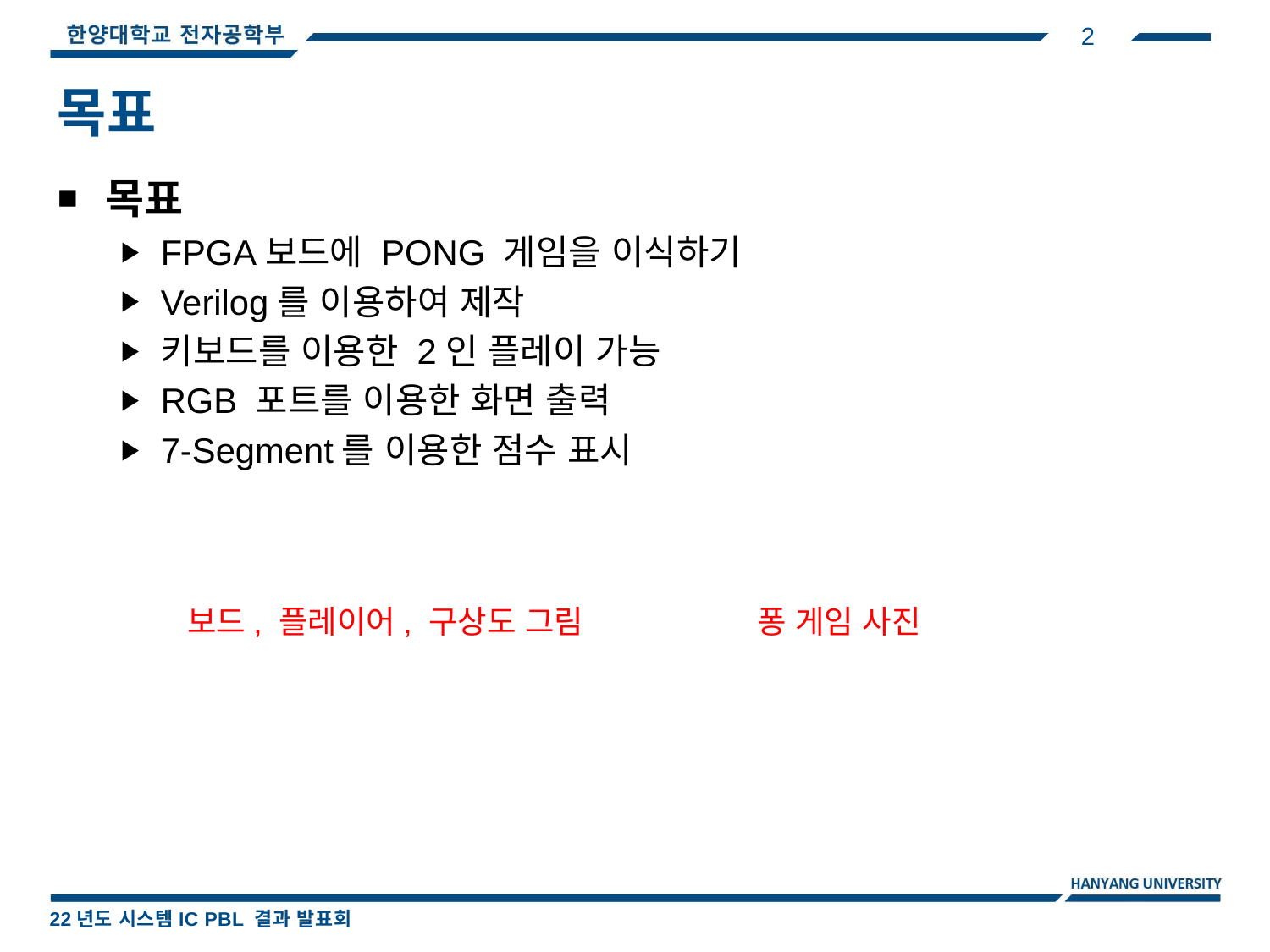

2
목표
목표
FPGA보드에 PONG 게임을 이식하기
Verilog를 이용하여 제작
키보드를 이용한 2인 플레이 가능
RGB 포트를 이용한 화면 출력
7-Segment를 이용한 점수 표시

보드, 플레이어, 구상도 그림
퐁 게임 사진